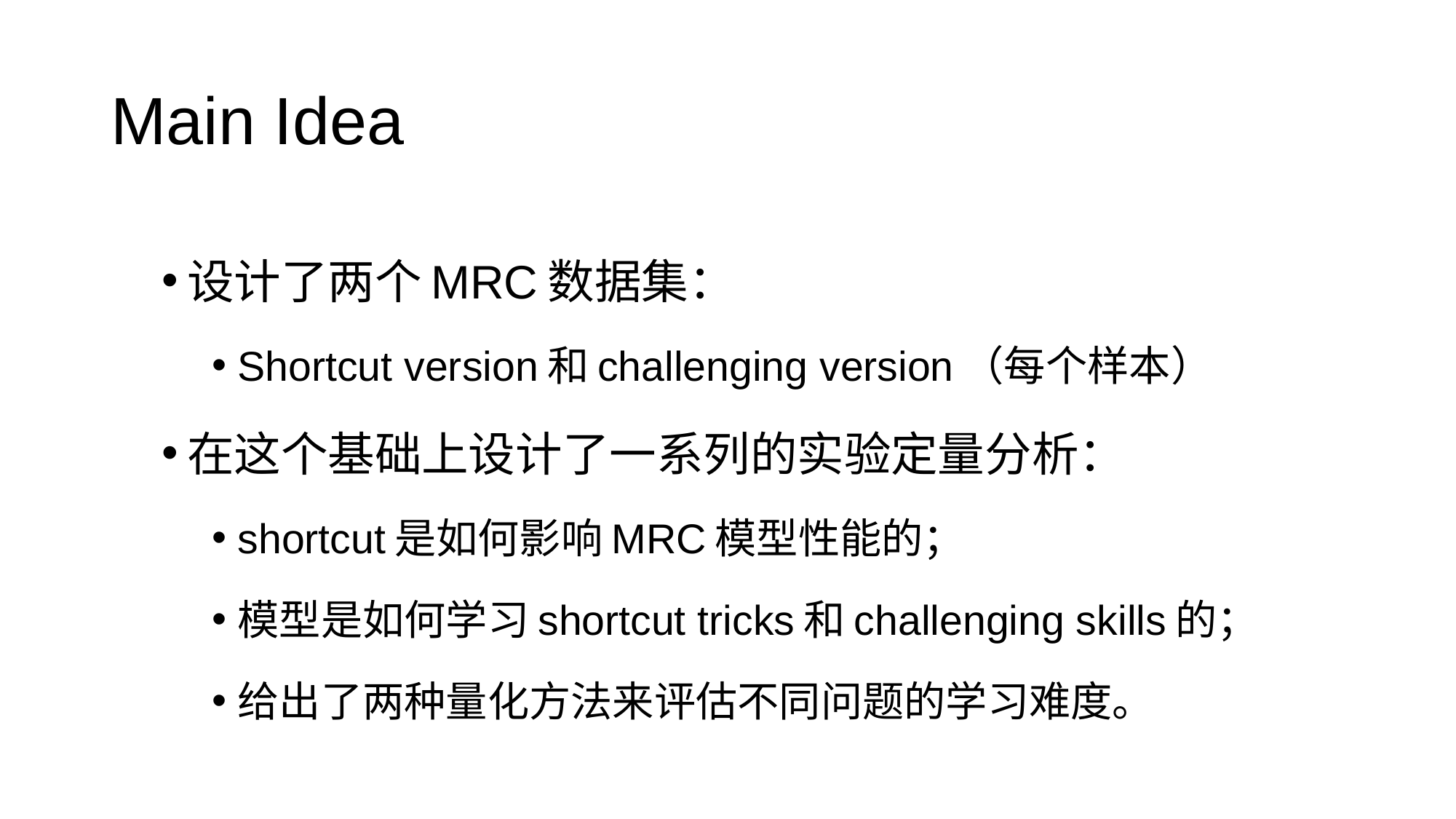

# Main Idea
设计了两个MRC数据集：
Shortcut version和challenging version（每个样本）
在这个基础上设计了一系列的实验定量分析：
shortcut是如何影响MRC模型性能的；
模型是如何学习shortcut tricks和challenging skills的；
给出了两种量化方法来评估不同问题的学习难度。